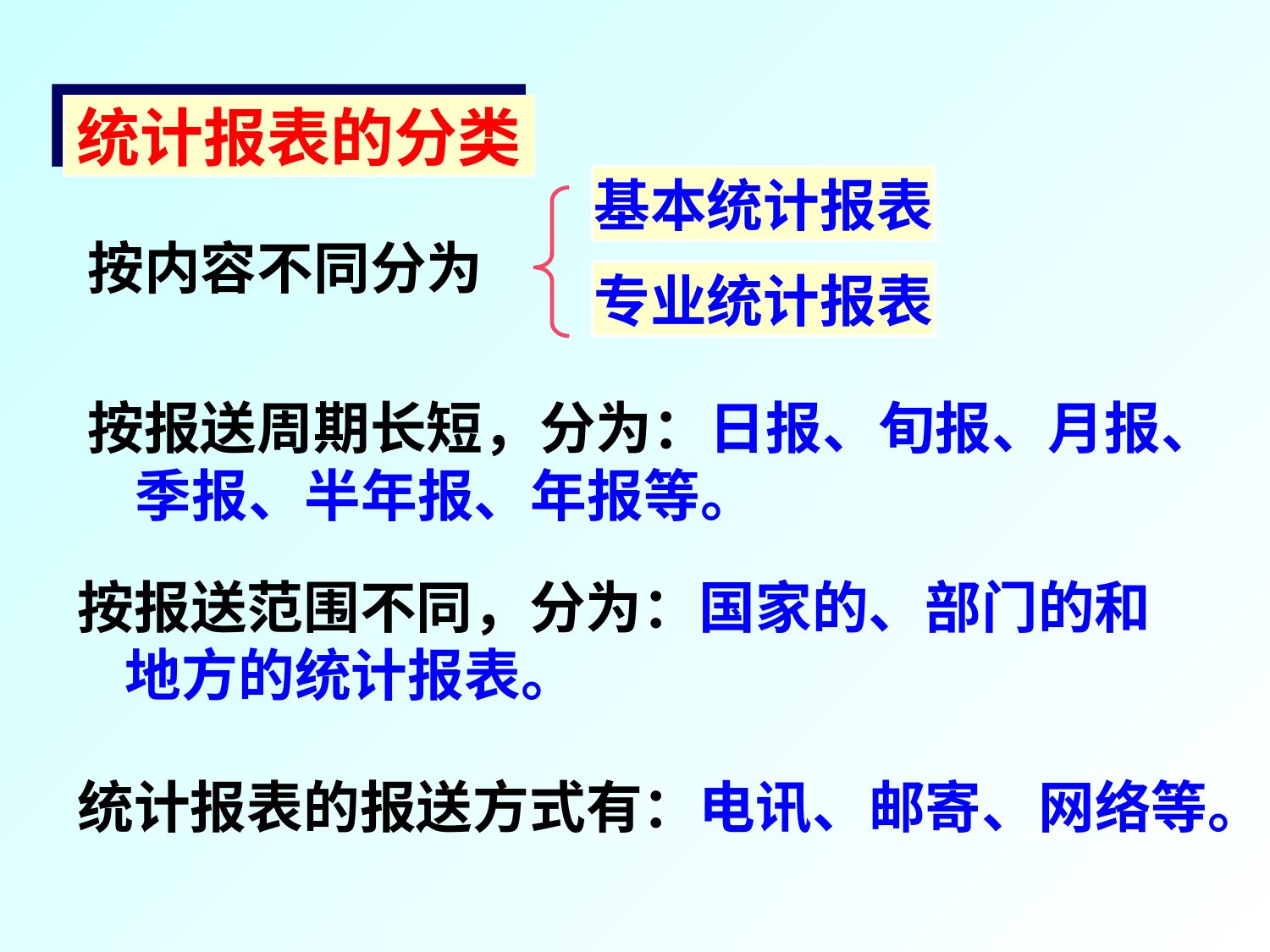

统计报表的分类
基本统计报表

专业统计报表
按内容不同分为
按报送周期长短，分为：日报、旬报、月报、季报、半年报、年报等。
按报送范围不同，分为：国家的、部门的和地方的统计报表。
统计报表的报送方式有：电讯、邮寄、网络等。